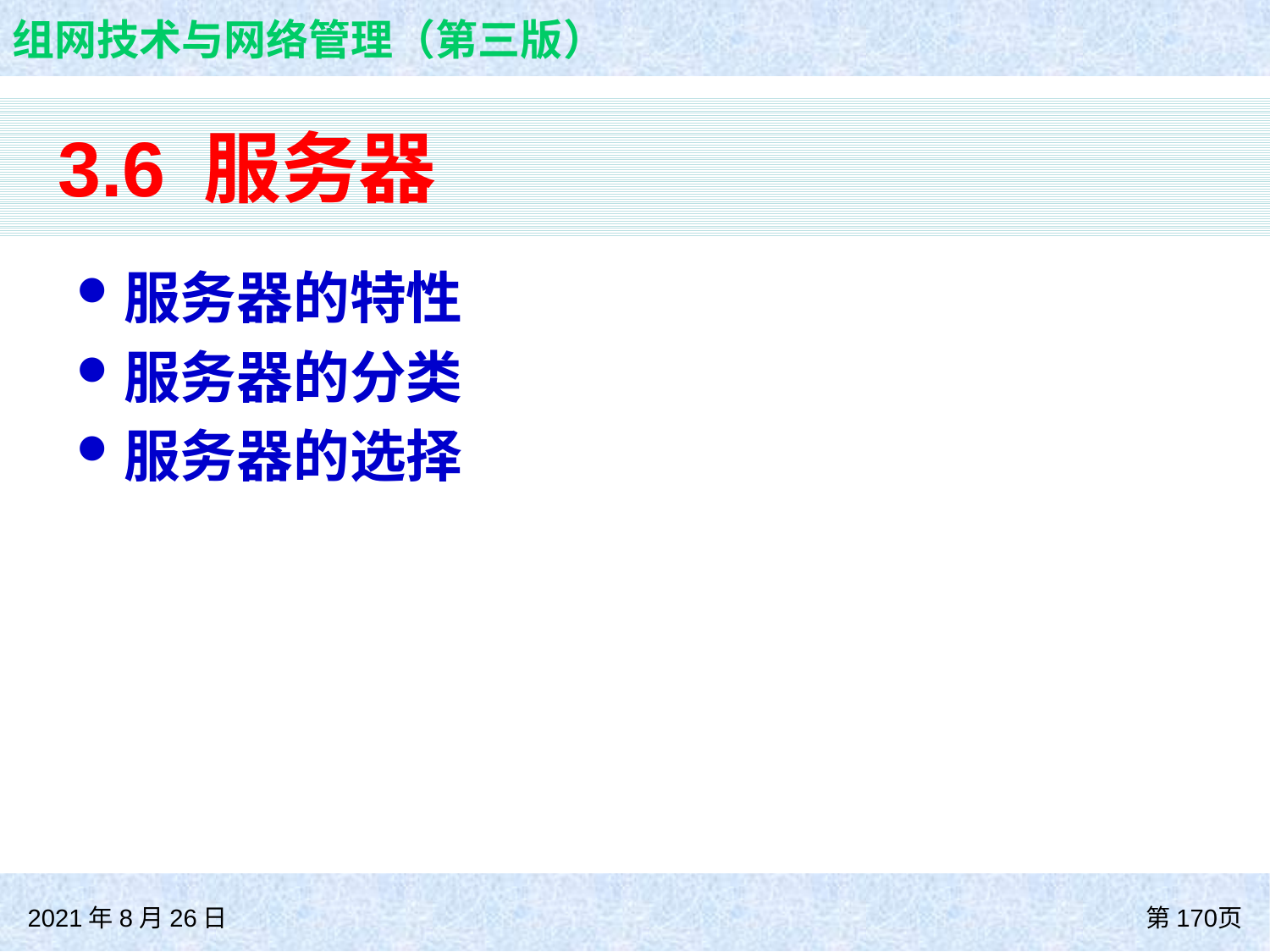

# 3.6 服务器
服务器的特性
服务器的分类
服务器的选择
2021年8月26日
第170页